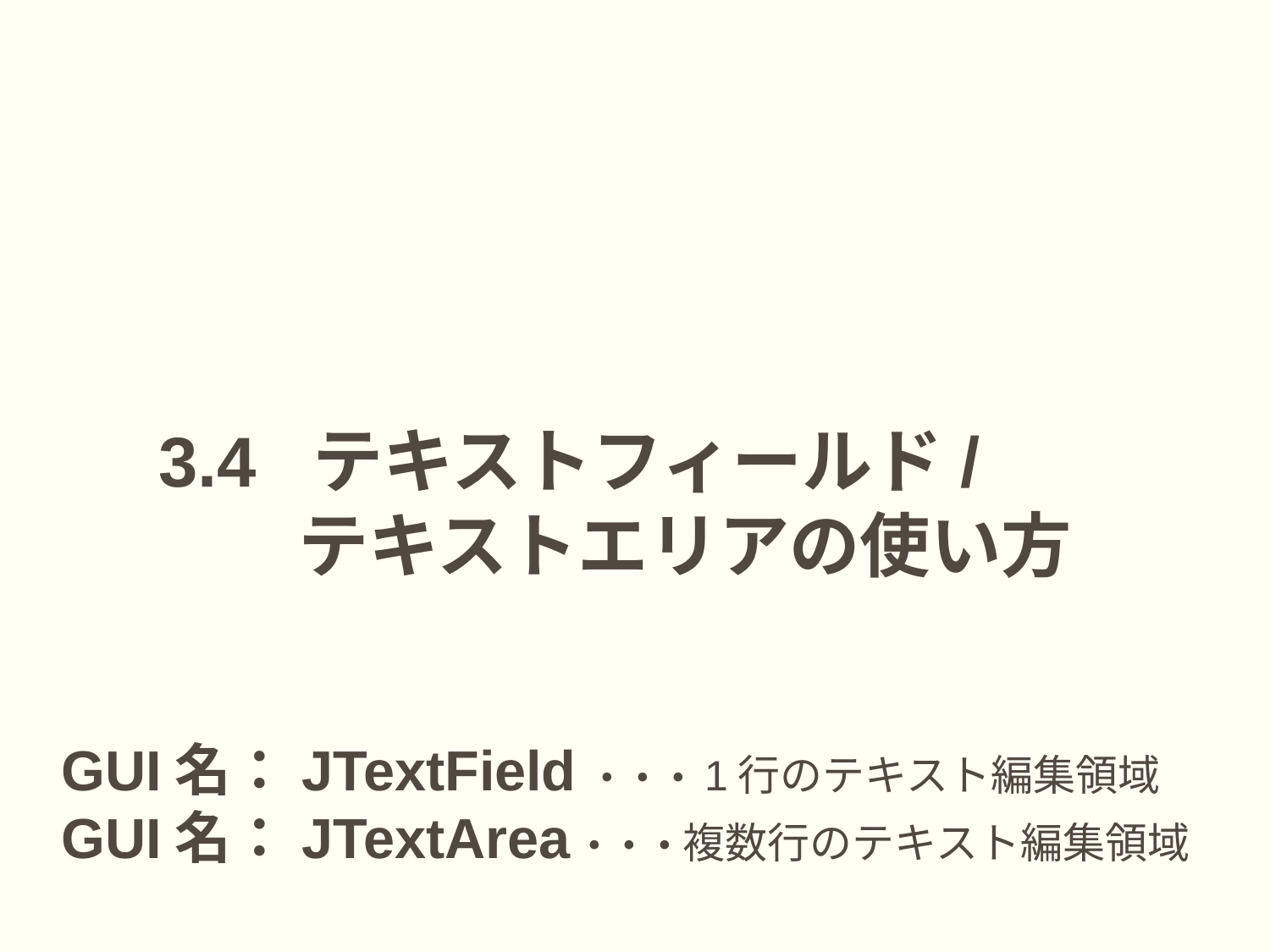

3.4  テキストフィールド/
　　　 テキストエリアの使い方
GUI名：JTextField・・・1行のテキスト編集領域
GUI名：JTextArea ・・・複数行のテキスト編集領域